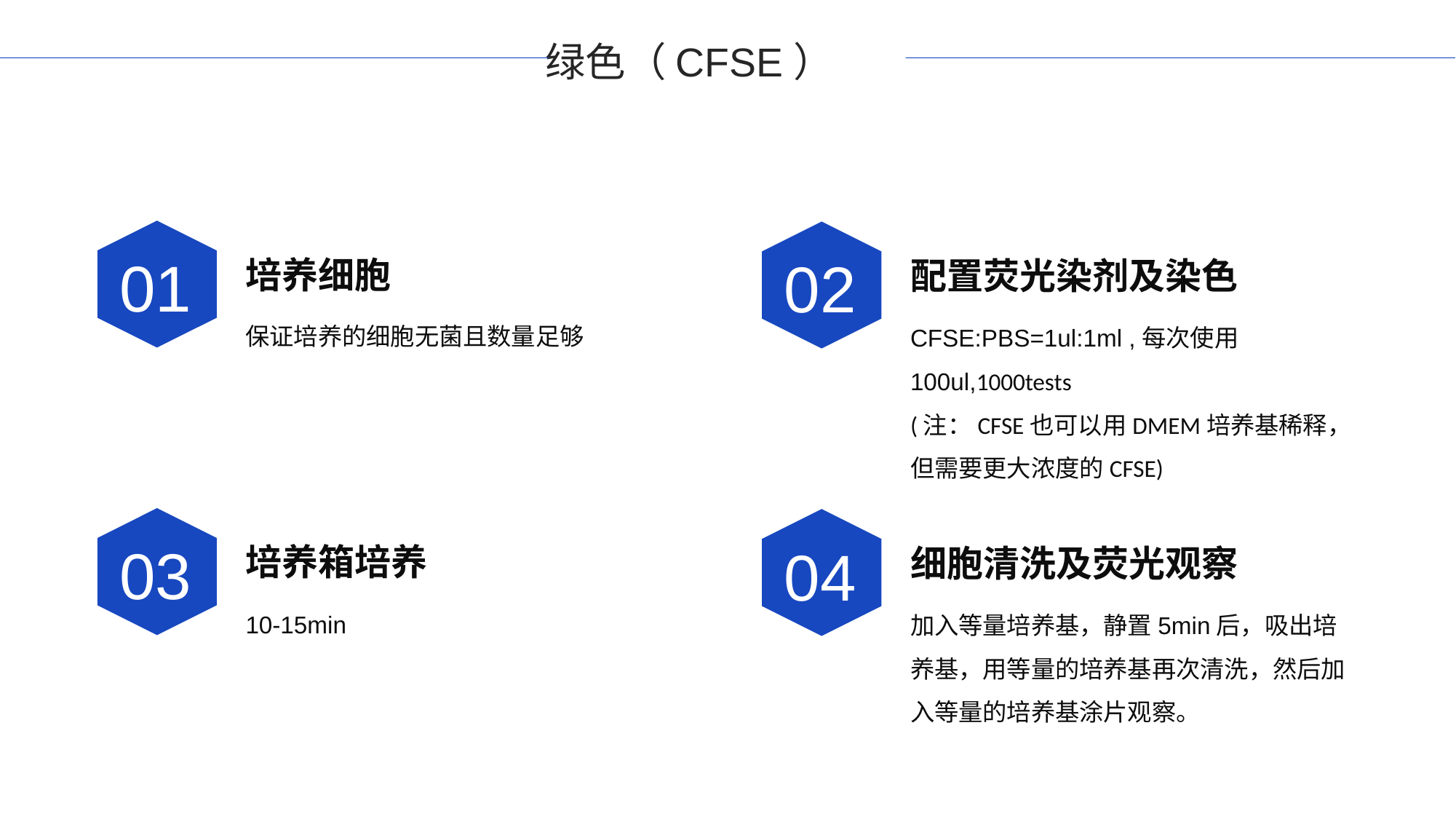

绿色（CFSE）

01
02
培养细胞
配置荧光染剂及染色
保证培养的细胞无菌且数量足够
CFSE:PBS=1ul:1ml ,每次使用100ul,1000tests
(注：CFSE也可以用DMEM培养基稀释，但需要更大浓度的CFSE)

03
04
培养箱培养
细胞清洗及荧光观察
10-15min
加入等量培养基，静置5min后，吸出培养基，用等量的培养基再次清洗，然后加入等量的培养基涂片观察。